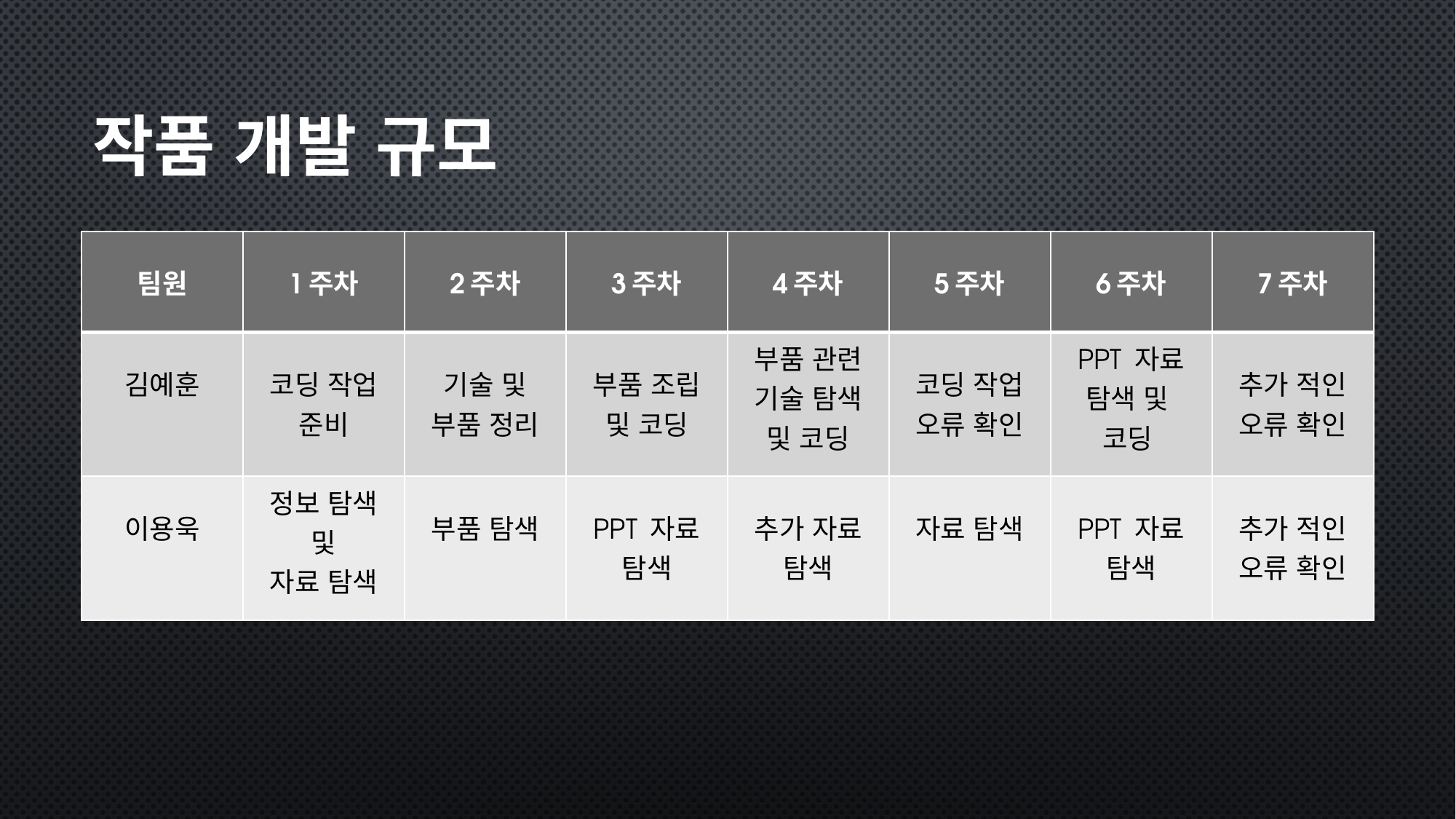

작품 개발 규모

| 팀원 | 1주차 | 2주차 | 3주차 | 4주차 | 5주차 | 6주차 | 7주차 |
| --- | --- | --- | --- | --- | --- | --- | --- |
| 김예훈 | 코딩 작업 준비 | 기술 및 부품 정리 | 부품 조립 및 코딩 | 부품 관련 기술 탐색 및 코딩 | 코딩 작업 오류 확인 | PPT 자료 탐색 및 코딩 | 추가 적인 오류 확인 |
| 이용욱 | 정보 탐색 및 자료 탐색 | 부품 탐색 | PPT 자료 탐색 | 추가 자료 탐색 | 자료 탐색 | PPT 자료 탐색 | 추가 적인 오류 확인 |